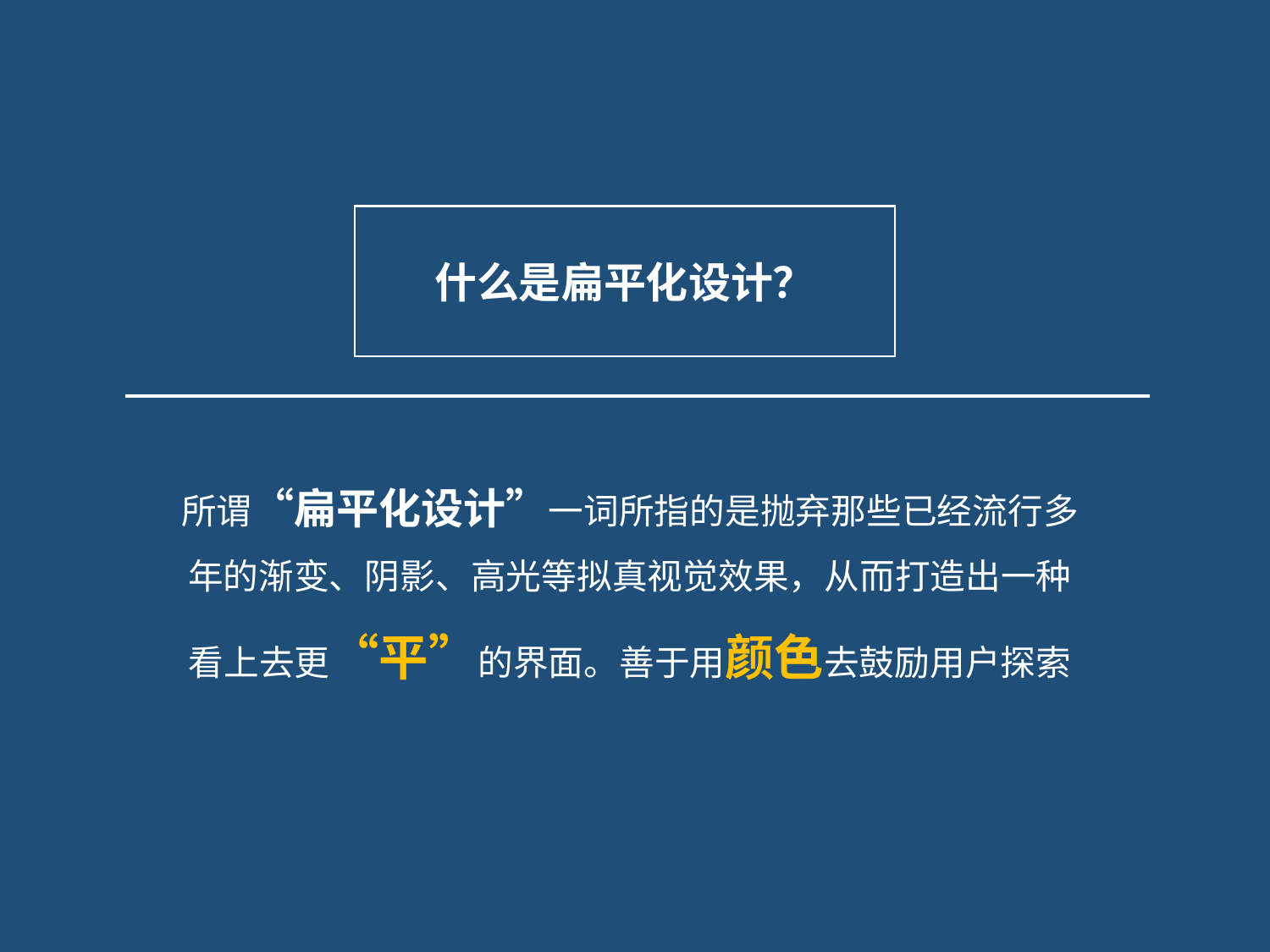

什么是扁平化设计？
所谓“扁平化设计”一词所指的是抛弃那些已经流行多年的渐变、阴影、高光等拟真视觉效果，从而打造出一种看上去更“平”的界面。善于用颜色去鼓励用户探索